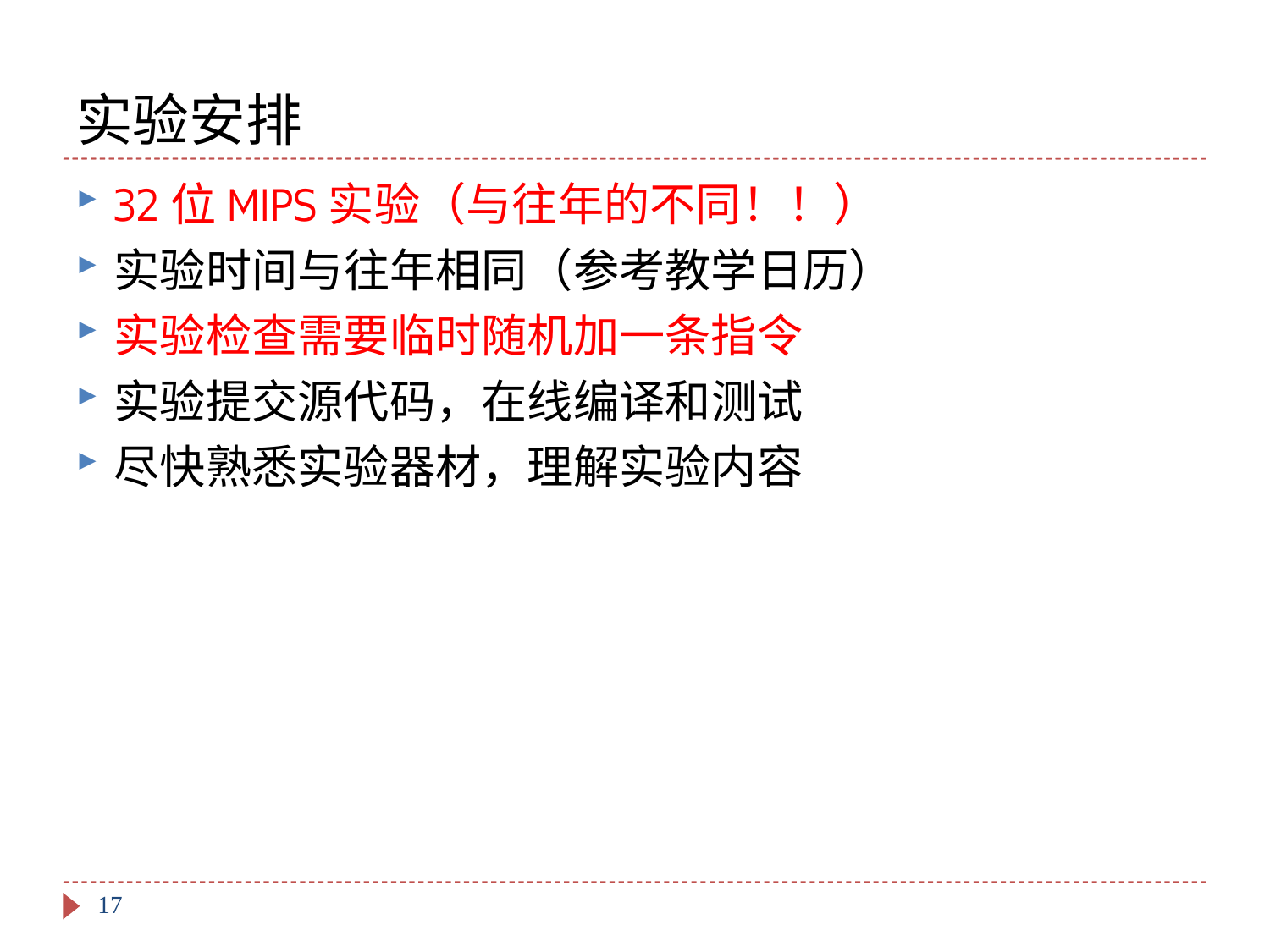

# 实验安排
32位MIPS实验（与往年的不同！！）
实验时间与往年相同（参考教学日历）
实验检查需要临时随机加一条指令
实验提交源代码，在线编译和测试
尽快熟悉实验器材，理解实验内容
17